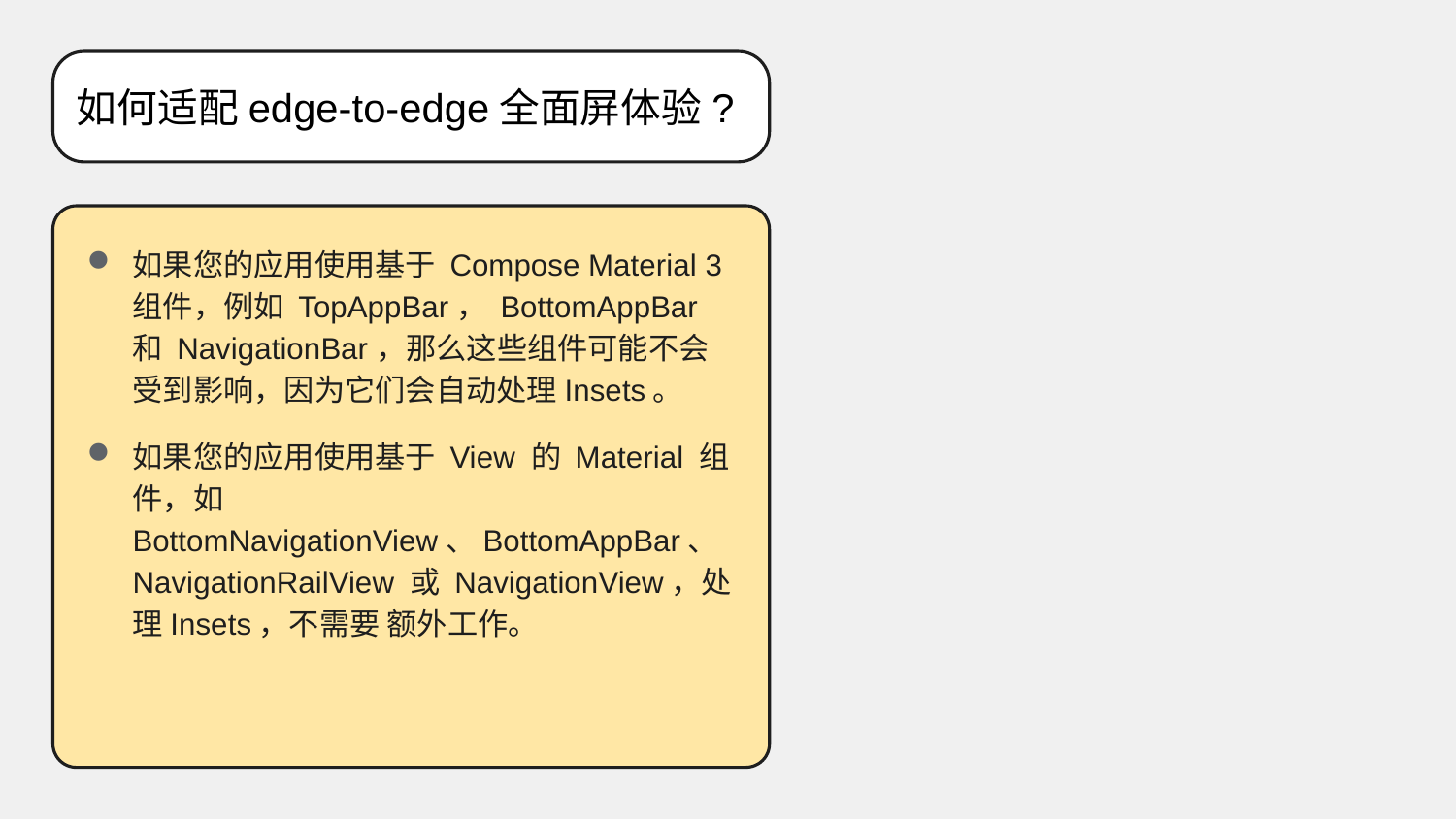

如何适配edge-to-edge全面屏体验?

如果您的应用使用基于 Compose Material 3 组件，例如 TopAppBar， BottomAppBar 和 NavigationBar，那么这些组件可能不会受到影响，因为它们会自动处理Insets。
如果您的应用使用基于 View 的 Material 组件，如 BottomNavigationView、BottomAppBar、 NavigationRailView 或 NavigationView，处理Insets，不需要 额外工作。